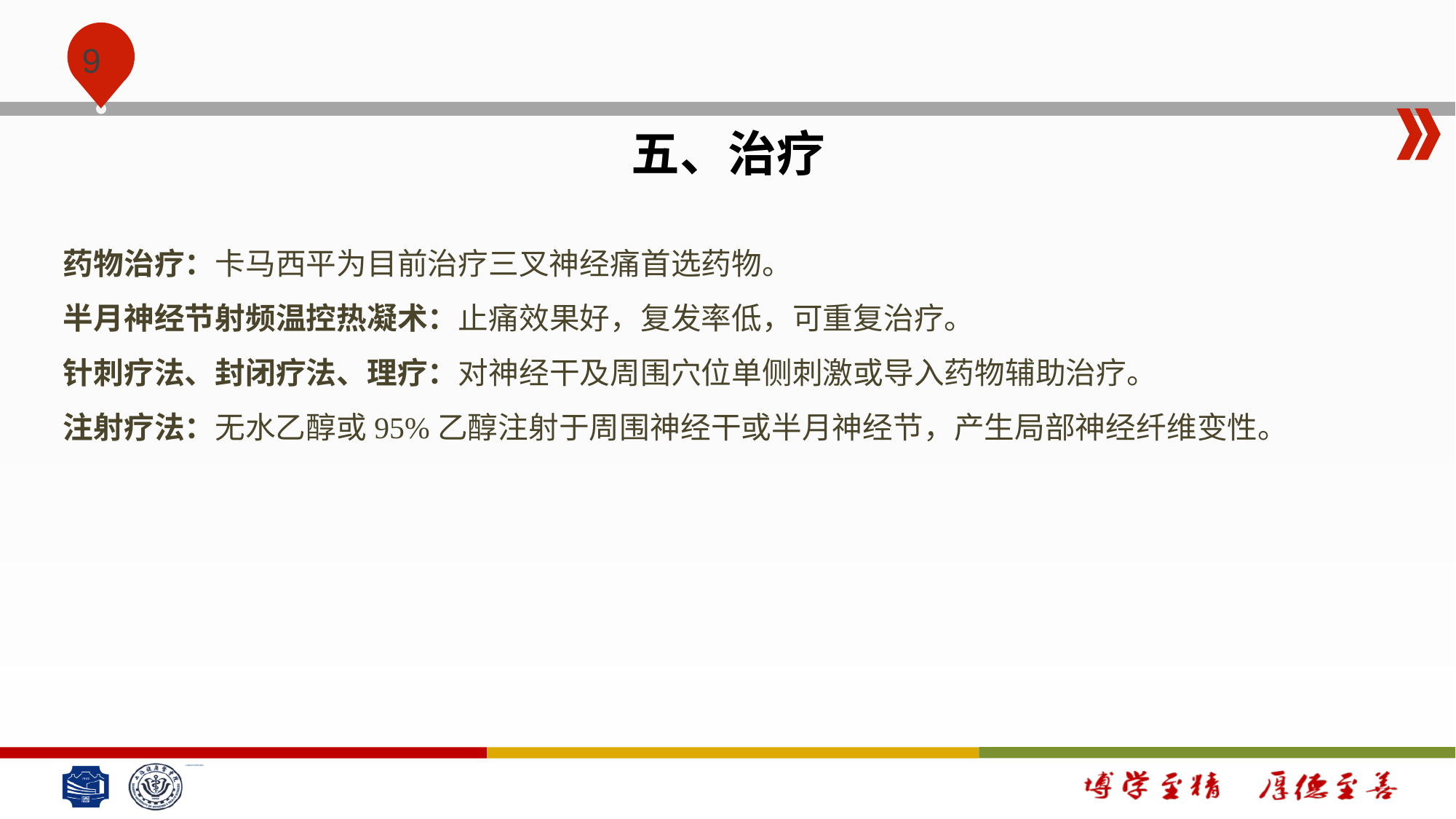

#
五、治疗
药物治疗：卡马西平为目前治疗三叉神经痛首选药物。
半月神经节射频温控热凝术：止痛效果好，复发率低，可重复治疗。
针刺疗法、封闭疗法、理疗：对神经干及周围穴位单侧刺激或导入药物辅助治疗。
注射疗法：无水乙醇或95%乙醇注射于周围神经干或半月神经节，产生局部神经纤维变性。